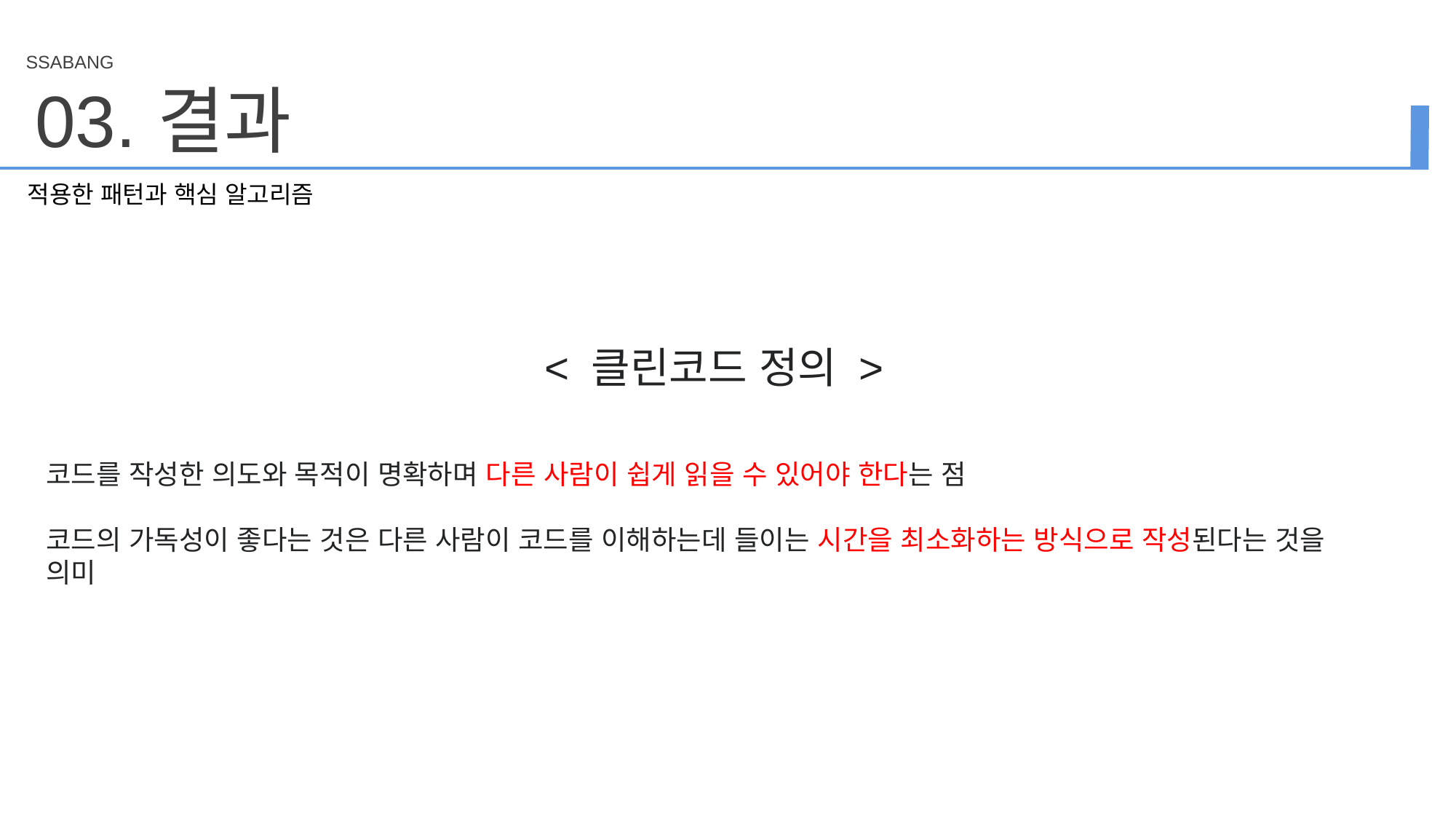

SSABANG
03.
결과
적용한 패턴과 핵심 알고리즘
< 클린코드 정의 >

코드를 작성한 의도와 목적이 명확하며 다른 사람이 쉽게 읽을 수 있어야 한다는 점

코드의 가독성이 좋다는 것은 다른 사람이 코드를 이해하는데 들이는 시간을 최소화하는 방식으로 작성된다는 것을 의미